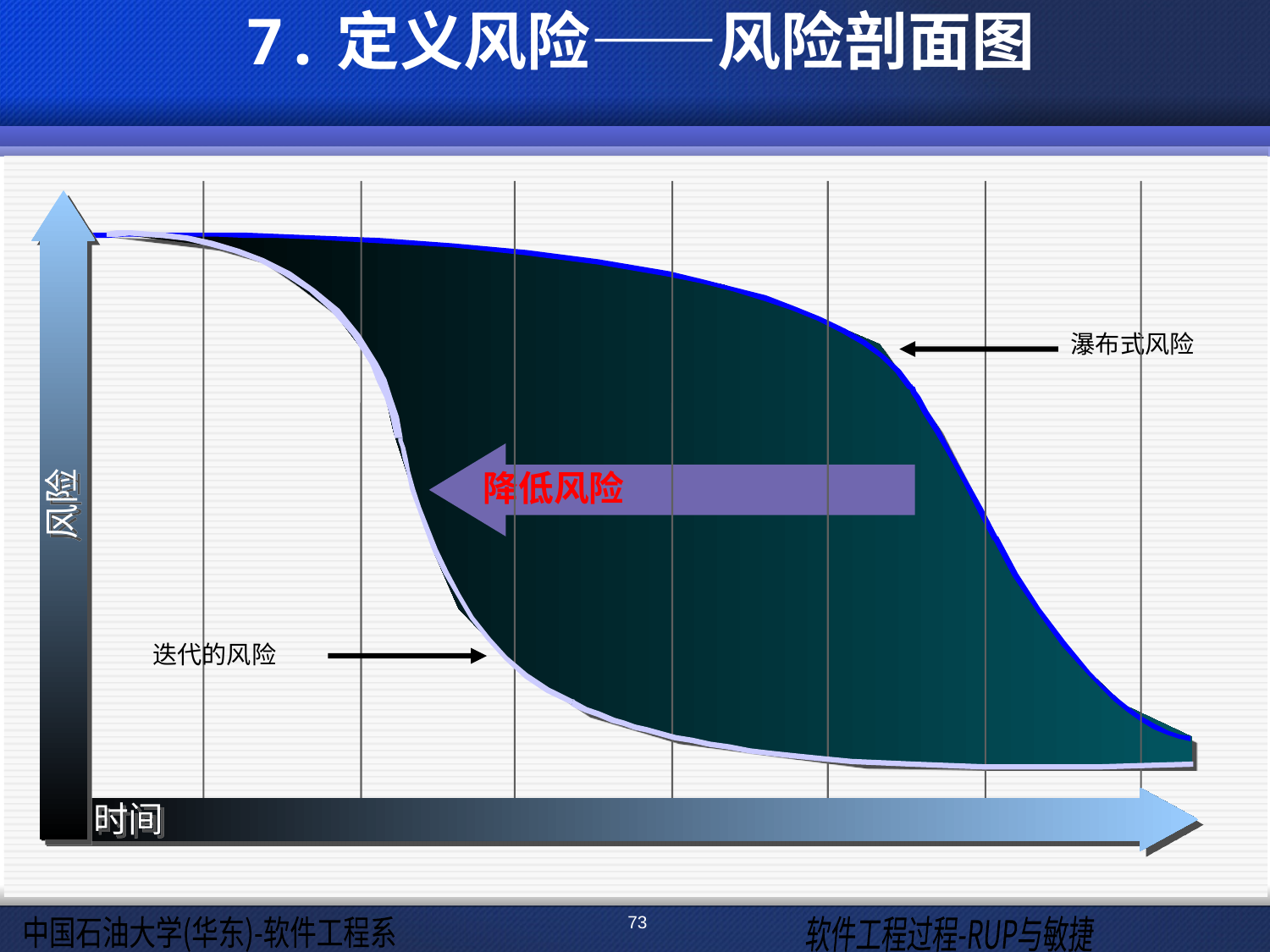

# 7.定义风险——风险剖面图

降低风险

风险

迭代的风险

时间
瀑布式风险
73